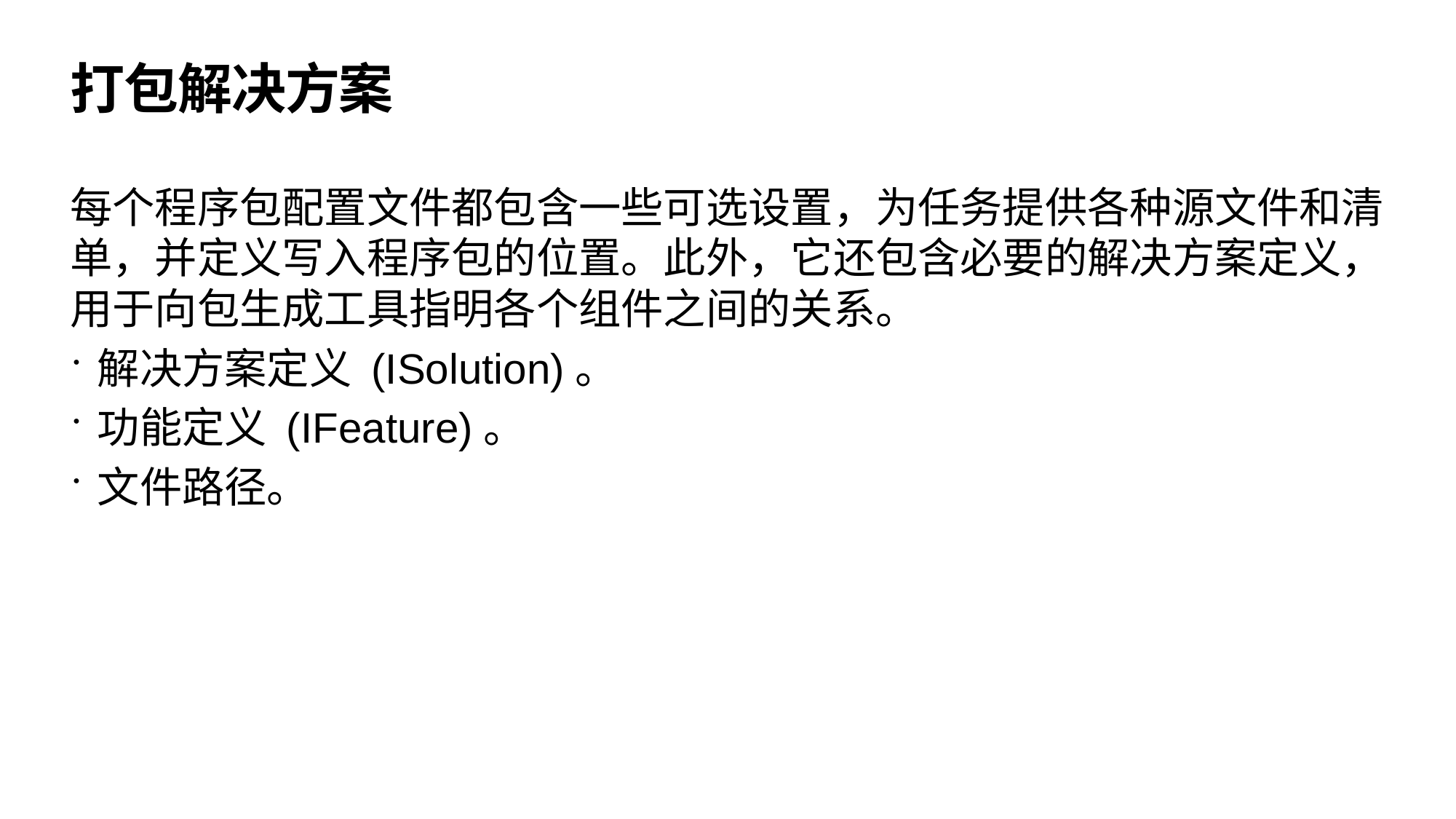

# 打包解决方案
每个程序包配置文件都包含一些可选设置，为任务提供各种源文件和清单，并定义写入程序包的位置。此外，它还包含必要的解决方案定义，用于向包生成工具指明各个组件之间的关系。
解决方案定义 (ISolution)。
功能定义 (IFeature)。
文件路径。